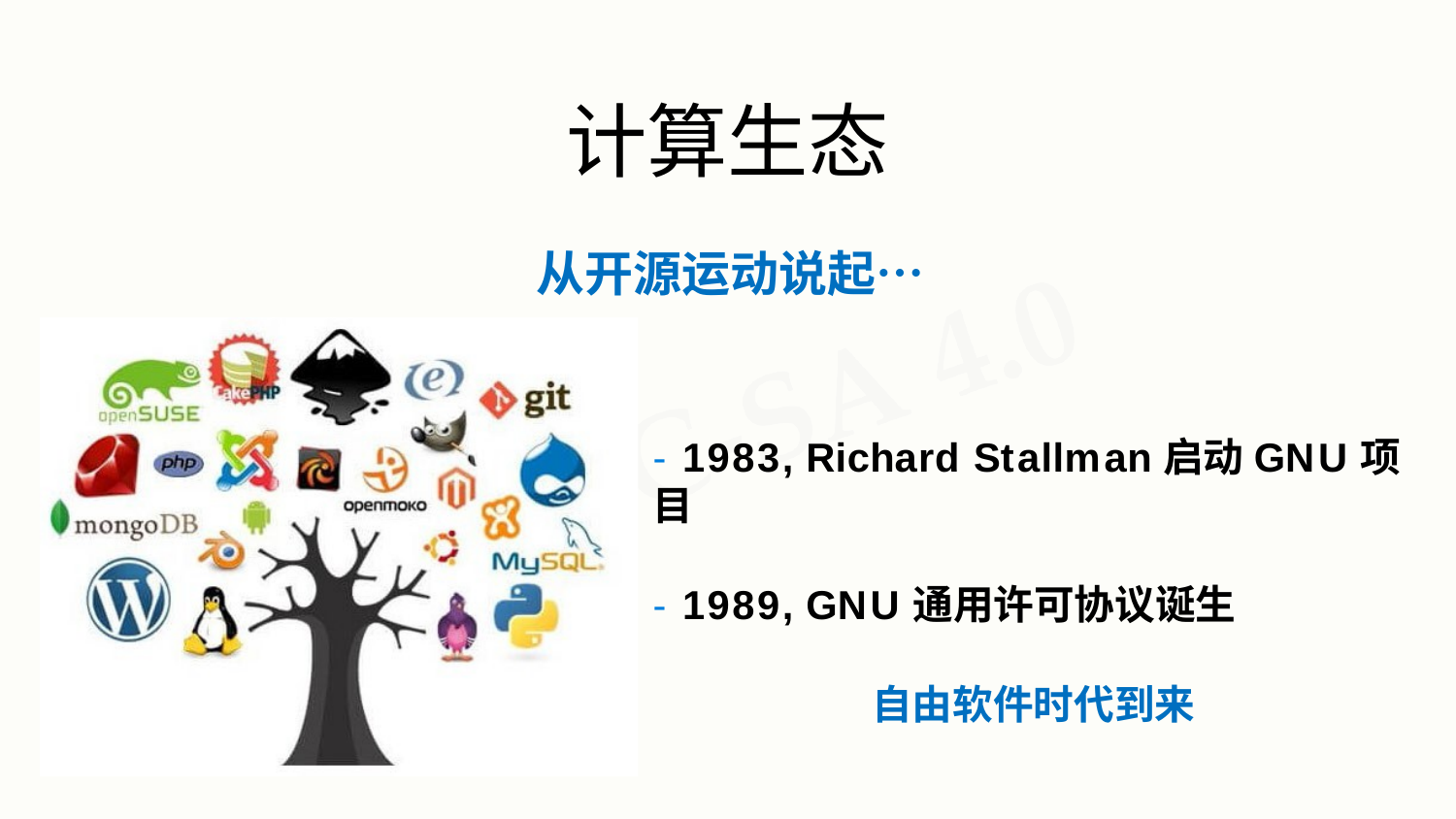

# 计算生态
从开源运动说起…

- 1983, Richard Stallman启动GNU项目

- 1989, GNU通用许可协议诞生

自由软件时代到来